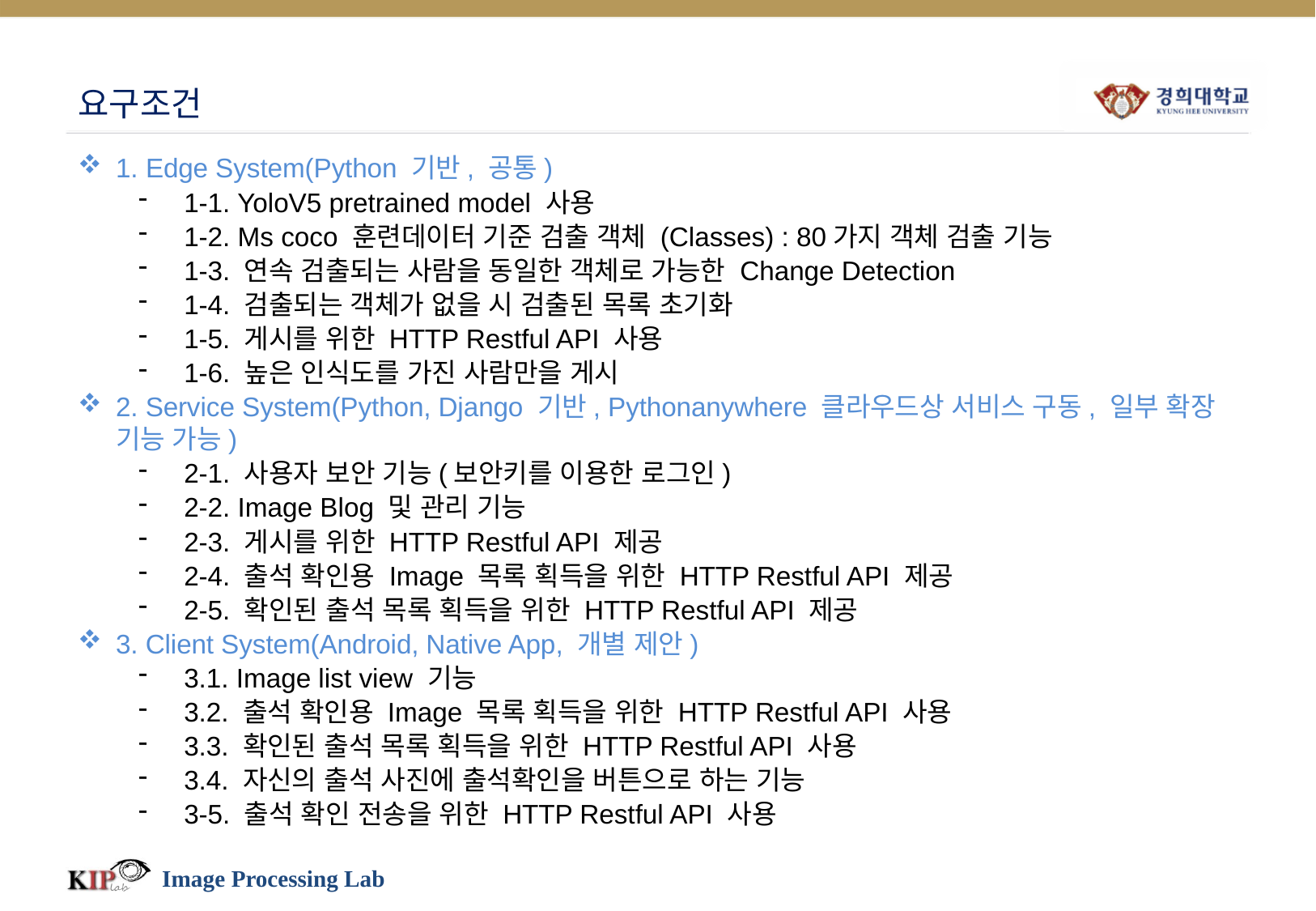

# 요구조건
1. Edge System(Python 기반, 공통)
1-1. YoloV5 pretrained model 사용
1-2. Ms coco 훈련데이터 기준 검출 객체 (Classes) : 80가지 객체 검출 기능
1-3. 연속 검출되는 사람을 동일한 객체로 가능한 Change Detection
1-4. 검출되는 객체가 없을 시 검출된 목록 초기화
1-5. 게시를 위한 HTTP Restful API 사용
1-6. 높은 인식도를 가진 사람만을 게시
2. Service System(Python, Django 기반, Pythonanywhere 클라우드상 서비스 구동, 일부 확장 기능 가능)
2-1. 사용자 보안 기능(보안키를 이용한 로그인)
2-2. Image Blog 및 관리 기능
2-3. 게시를 위한 HTTP Restful API 제공
2-4. 출석 확인용 Image 목록 획득을 위한 HTTP Restful API 제공
2-5. 확인된 출석 목록 획득을 위한 HTTP Restful API 제공
3. Client System(Android, Native App, 개별 제안)
3.1. Image list view 기능
3.2. 출석 확인용 Image 목록 획득을 위한 HTTP Restful API 사용
3.3. 확인된 출석 목록 획득을 위한 HTTP Restful API 사용
3.4. 자신의 출석 사진에 출석확인을 버튼으로 하는 기능
3-5. 출석 확인 전송을 위한 HTTP Restful API 사용
Image Processing Lab